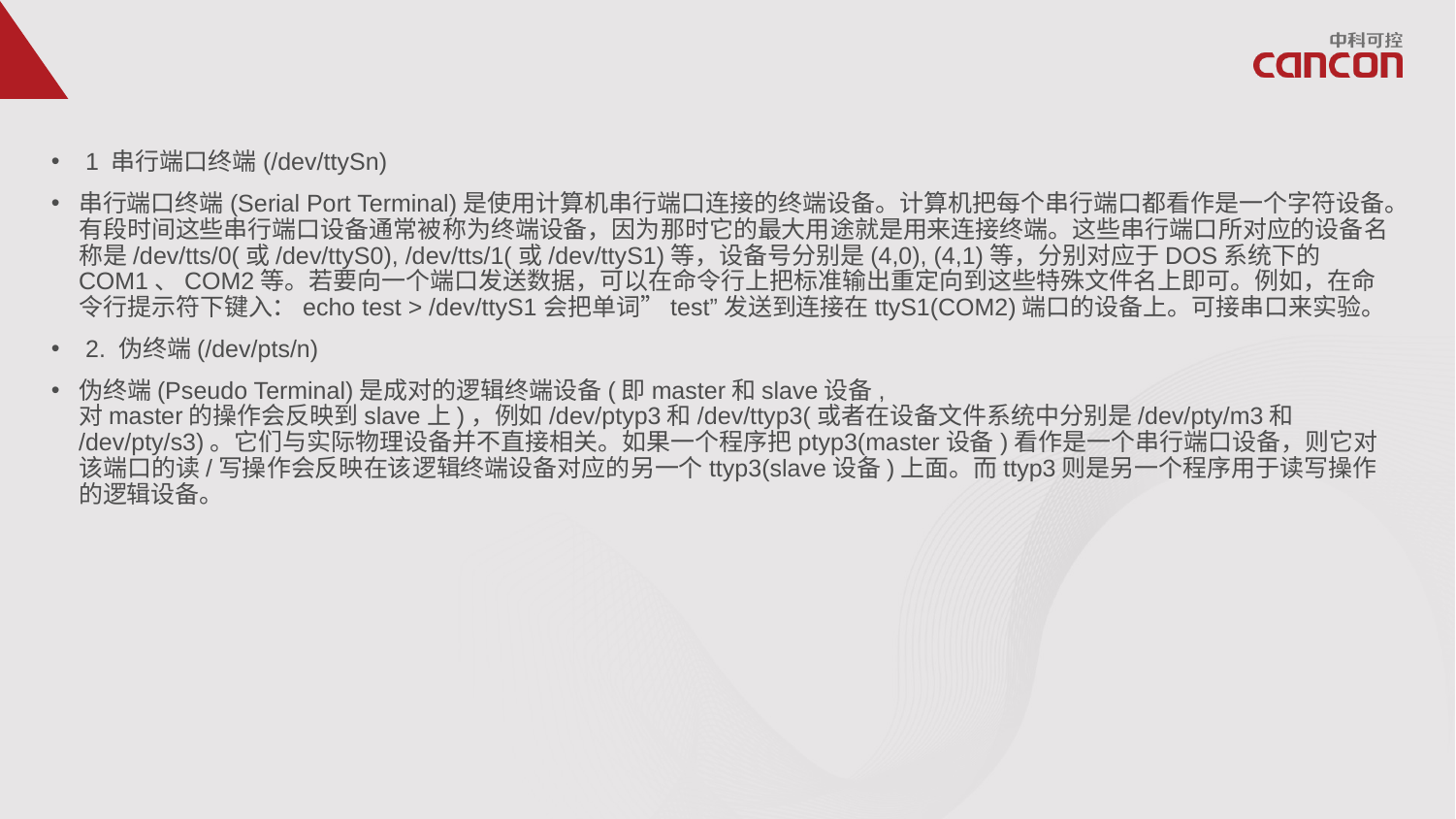

#
 1 串行端口终端(/dev/ttySn)
串行端口终端(Serial Port Terminal)是使用计算机串行端口连接的终端设备。计算机把每个串行端口都看作是一个字符设备。有段时间这些串行端口设备通常被称为终端设备，因为那时它的最大用途就是用来连接终端。这些串行端口所对应的设备名称是/dev/tts/0(或/dev/ttyS0), /dev/tts/1(或/dev/ttyS1)等，设备号分别是(4,0), (4,1)等，分别对应于DOS系统下的COM1、COM2等。若要向一个端口发送数据，可以在命令行上把标准输出重定向到这些特殊文件名上即可。例如，在命令行提示符下键入：echo test > /dev/ttyS1会把单词”test”发送到连接在ttyS1(COM2)端口的设备上。可接串口来实验。
 2. 伪终端(/dev/pts/n)
伪终端(Pseudo Terminal)是成对的逻辑终端设备(即master和slave设备, 对master的操作会反映到slave上)，例如/dev/ptyp3和/dev/ttyp3(或者在设备文件系统中分别是/dev/pty/m3和 /dev/pty/s3)。它们与实际物理设备并不直接相关。如果一个程序把ptyp3(master设备)看作是一个串行端口设备，则它对该端口的读/写操作会反映在该逻辑终端设备对应的另一个ttyp3(slave设备)上面。而ttyp3则是另一个程序用于读写操作的逻辑设备。